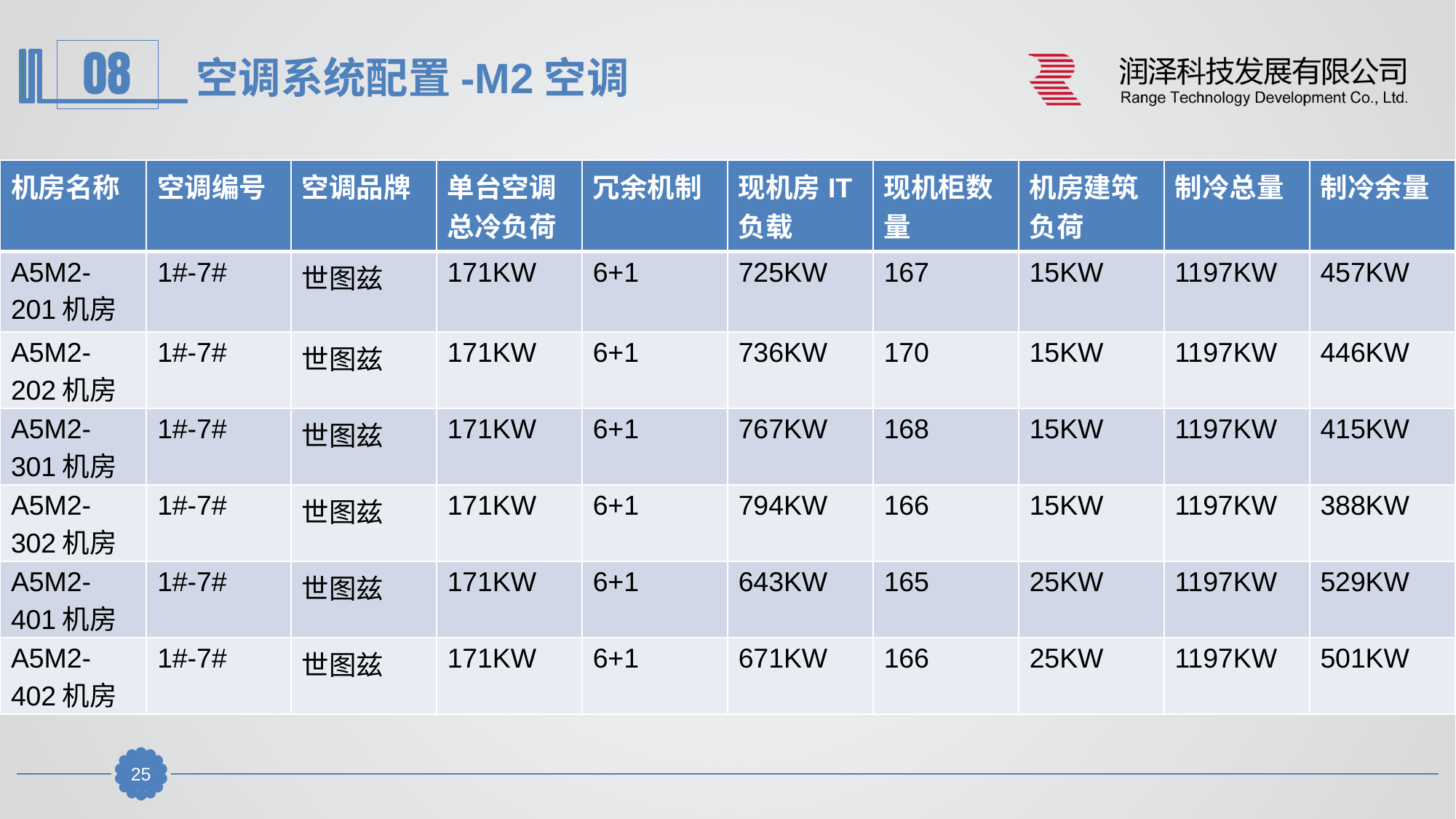

空调系统配置-M2空调
| 机房名称 | 空调编号 | 空调品牌 | 单台空调总冷负荷 | 冗余机制 | 现机房IT负载 | 现机柜数量 | 机房建筑负荷 | 制冷总量 | 制冷余量 |
| --- | --- | --- | --- | --- | --- | --- | --- | --- | --- |
| A5M2-201机房 | 1#-7# | 世图兹 | 171KW | 6+1 | 725KW | 167 | 15KW | 1197KW | 457KW |
| A5M2-202机房 | 1#-7# | 世图兹 | 171KW | 6+1 | 736KW | 170 | 15KW | 1197KW | 446KW |
| A5M2-301机房 | 1#-7# | 世图兹 | 171KW | 6+1 | 767KW | 168 | 15KW | 1197KW | 415KW |
| A5M2-302机房 | 1#-7# | 世图兹 | 171KW | 6+1 | 794KW | 166 | 15KW | 1197KW | 388KW |
| A5M2-401机房 | 1#-7# | 世图兹 | 171KW | 6+1 | 643KW | 165 | 25KW | 1197KW | 529KW |
| A5M2-402机房 | 1#-7# | 世图兹 | 171KW | 6+1 | 671KW | 166 | 25KW | 1197KW | 501KW |
25